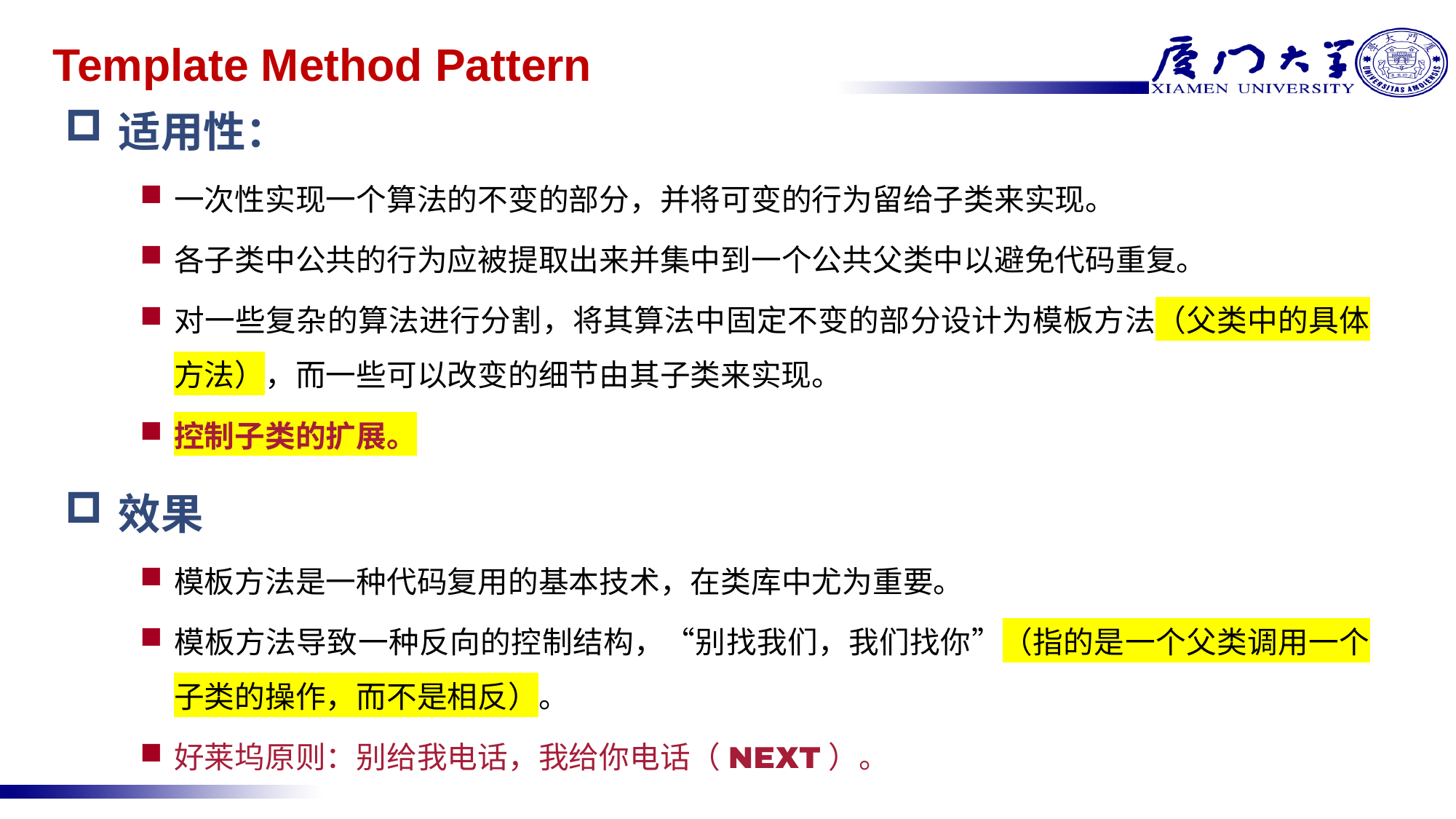

# Template Method Pattern
适用性：
一次性实现一个算法的不变的部分，并将可变的行为留给子类来实现。
各子类中公共的行为应被提取出来并集中到一个公共父类中以避免代码重复。
对一些复杂的算法进行分割，将其算法中固定不变的部分设计为模板方法（父类中的具体方法），而一些可以改变的细节由其子类来实现。
控制子类的扩展。
效果
模板方法是一种代码复用的基本技术，在类库中尤为重要。
模板方法导致一种反向的控制结构，“别找我们，我们找你”（指的是一个父类调用一个子类的操作，而不是相反）。
好莱坞原则：别给我电话，我给你电话（NEXT）。